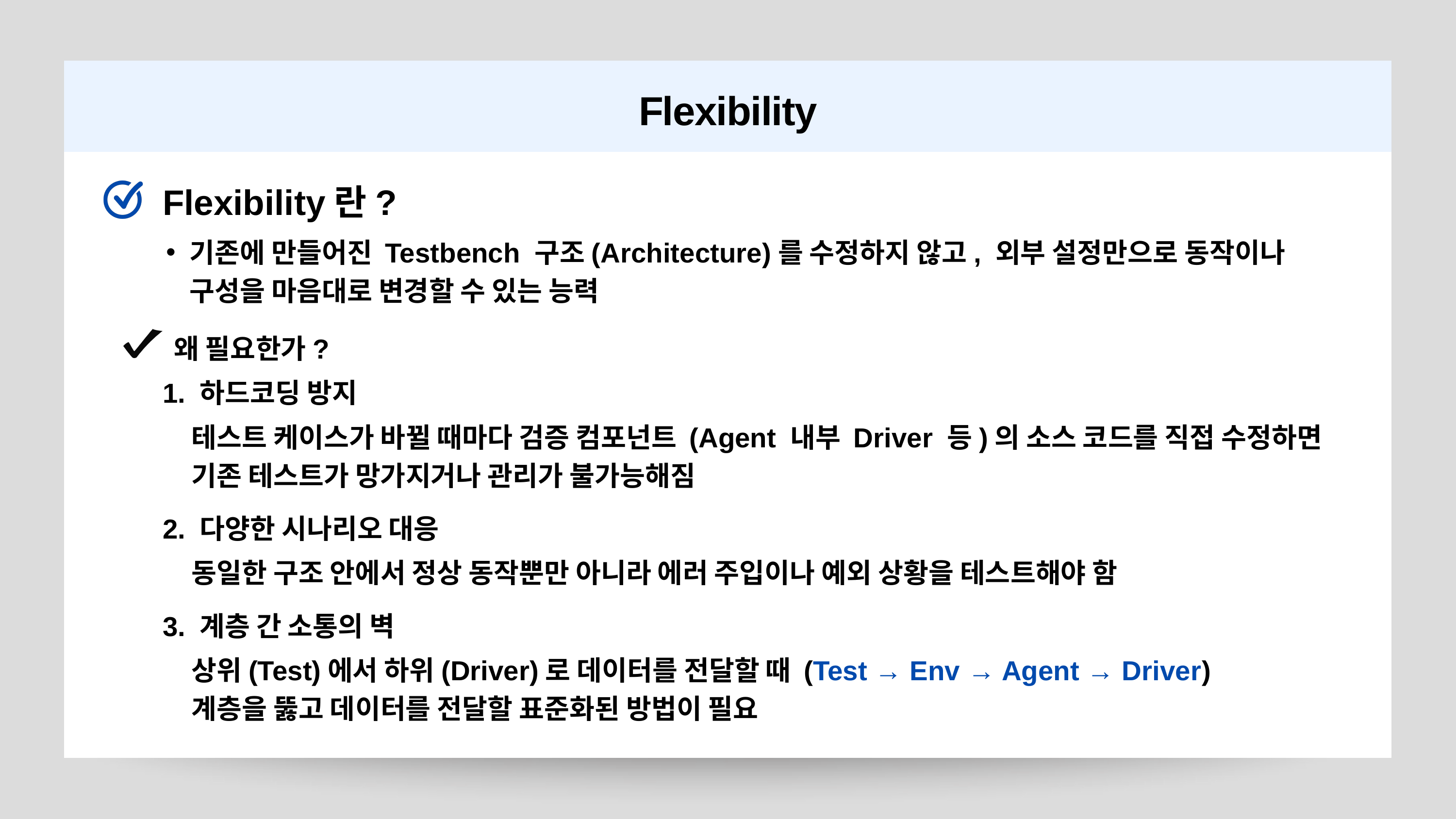

Flexibility
Flexibility란?

기존에 만들어진 Testbench 구조(Architecture)를 수정하지 않고, 외부 설정만으로 동작이나 구성을 마음대로 변경할 수 있는 능력
왜 필요한가?

1. 하드코딩 방지
테스트 케이스가 바뀔 때마다 검증 컴포넌트 (Agent 내부 Driver 등)의 소스 코드를 직접 수정하면 기존 테스트가 망가지거나 관리가 불가능해짐
2. 다양한 시나리오 대응
동일한 구조 안에서 정상 동작뿐만 아니라 에러 주입이나 예외 상황을 테스트해야 함
3. 계층 간 소통의 벽
상위(Test)에서 하위(Driver)로 데이터를 전달할 때 (Test → Env → Agent → Driver)
계층을 뚫고 데이터를 전달할 표준화된 방법이 필요